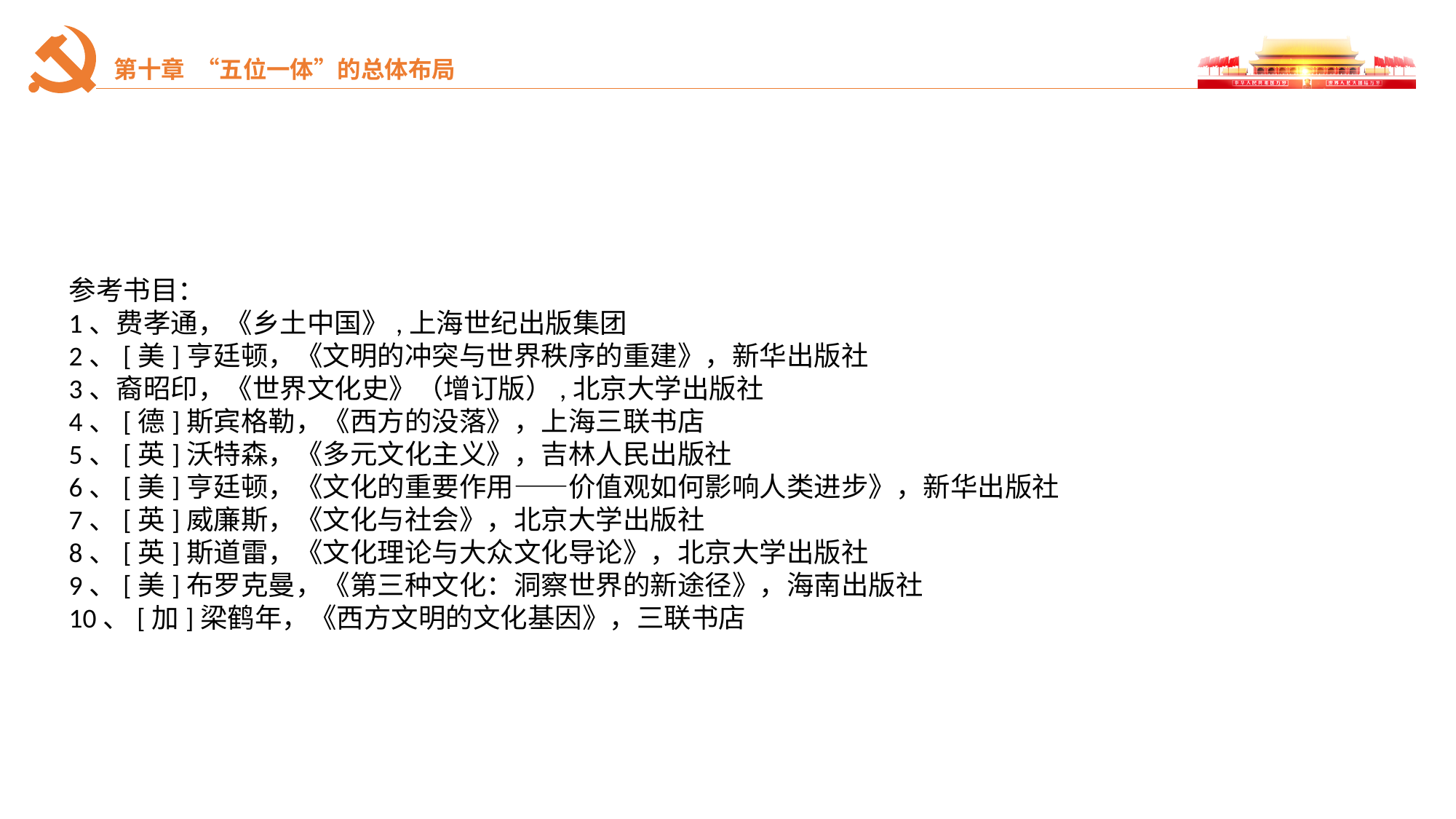

参考书目：
1、费孝通，《乡土中国》,上海世纪出版集团
2、[美]亨廷顿，《文明的冲突与世界秩序的重建》，新华出版社
3、裔昭印，《世界文化史》（增订版）,北京大学出版社
4、[德]斯宾格勒，《西方的没落》，上海三联书店
5、[英]沃特森，《多元文化主义》，吉林人民出版社
6、[美]亨廷顿，《文化的重要作用——价值观如何影响人类进步》，新华出版社
7、[英]威廉斯，《文化与社会》，北京大学出版社
8、[英]斯道雷，《文化理论与大众文化导论》，北京大学出版社
9、[美]布罗克曼，《第三种文化：洞察世界的新途径》，海南出版社
10、[加]梁鹤年，《西方文明的文化基因》，三联书店